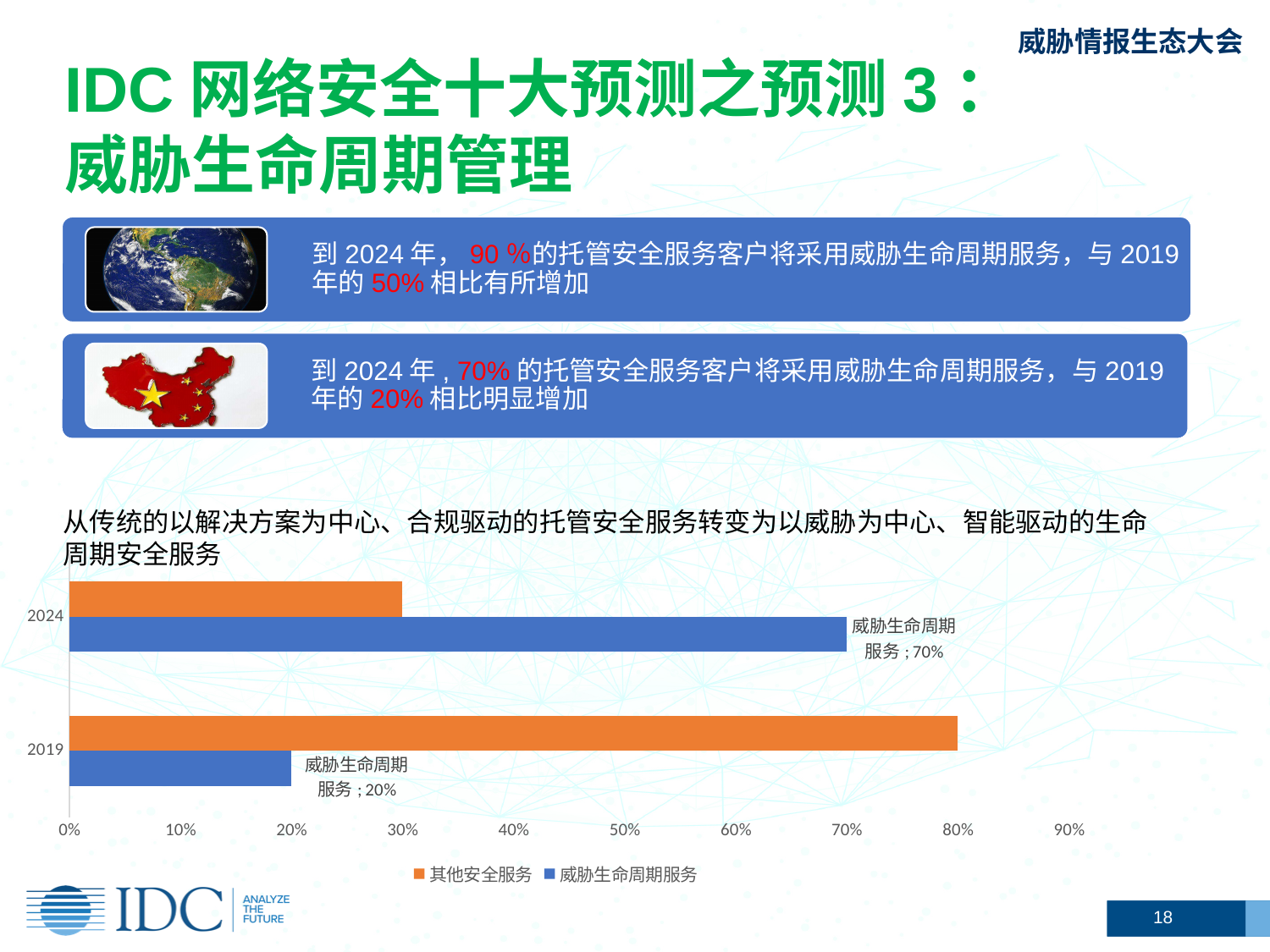

IDC网络安全十大预测之预测3：
威胁生命周期管理
到2024年，90％的托管安全服务客户将采用威胁生命周期服务，与2019年的50%相比有所增加
到2024年, 70%的托管安全服务客户将采用威胁生命周期服务，与2019年的20%相比明显增加
从传统的以解决方案为中心、合规驱动的托管安全服务转变为以威胁为中心、智能驱动的生命周期安全服务

### Chart

| Category | 威胁生命周期服务 | 其他安全服务 |
|---|---|---|
| 2019 | 0.2 | 0.8 |
| 2024 | 0.7 | 0.3 |
18